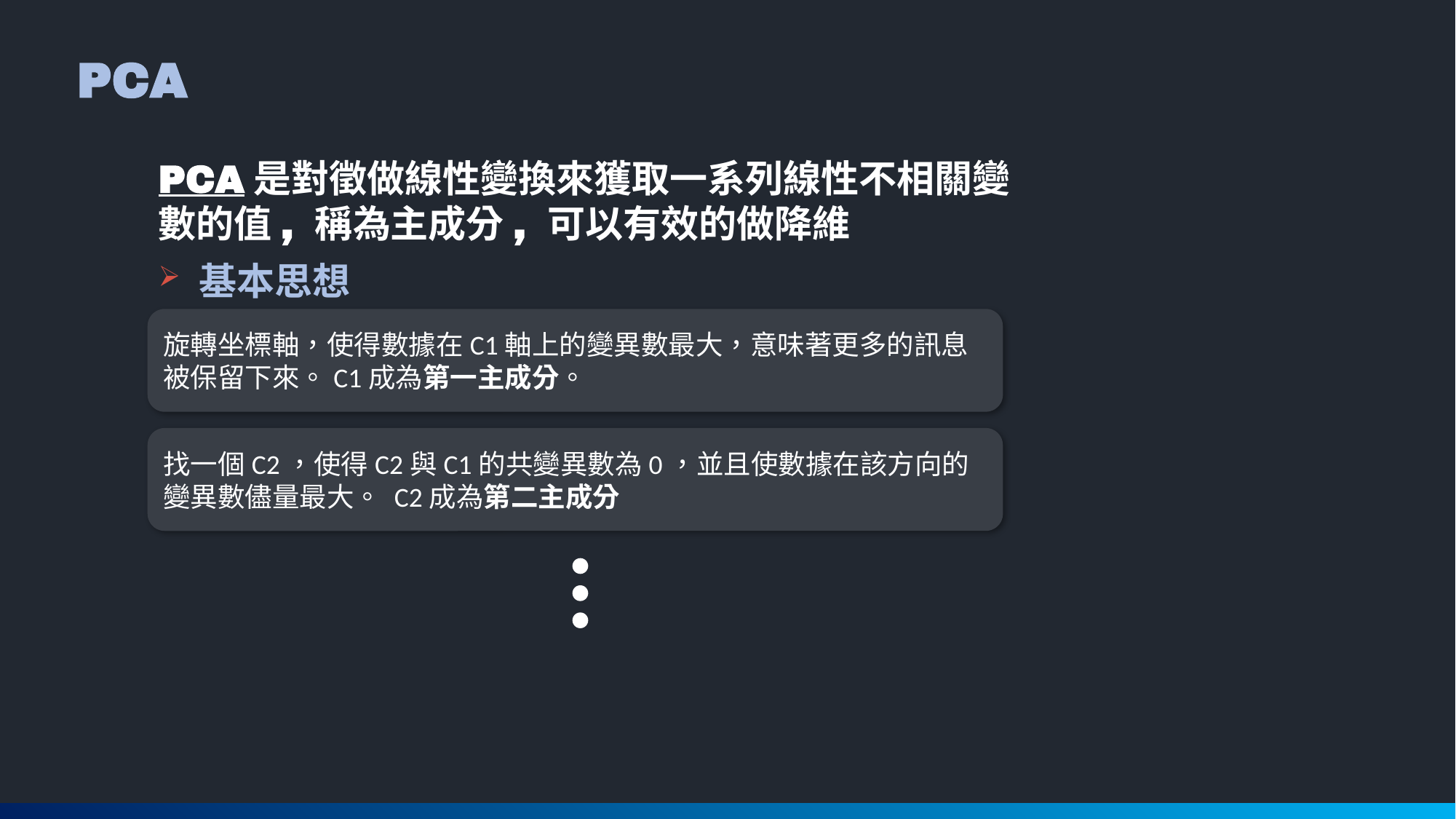

PCA
PCA是對徵做線性變換來獲取一系列線性不相關變數的值, 稱為主成分, 可以有效的做降維
基本思想
旋轉坐標軸，使得數據在C1軸上的變異數最大，意味著更多的訊息被保留下來。C1成為第一主成分。
找一個C2，使得C2與C1的共變異數為0，並且使數據在該方向的變異數儘量最大。 C2成為第二主成分